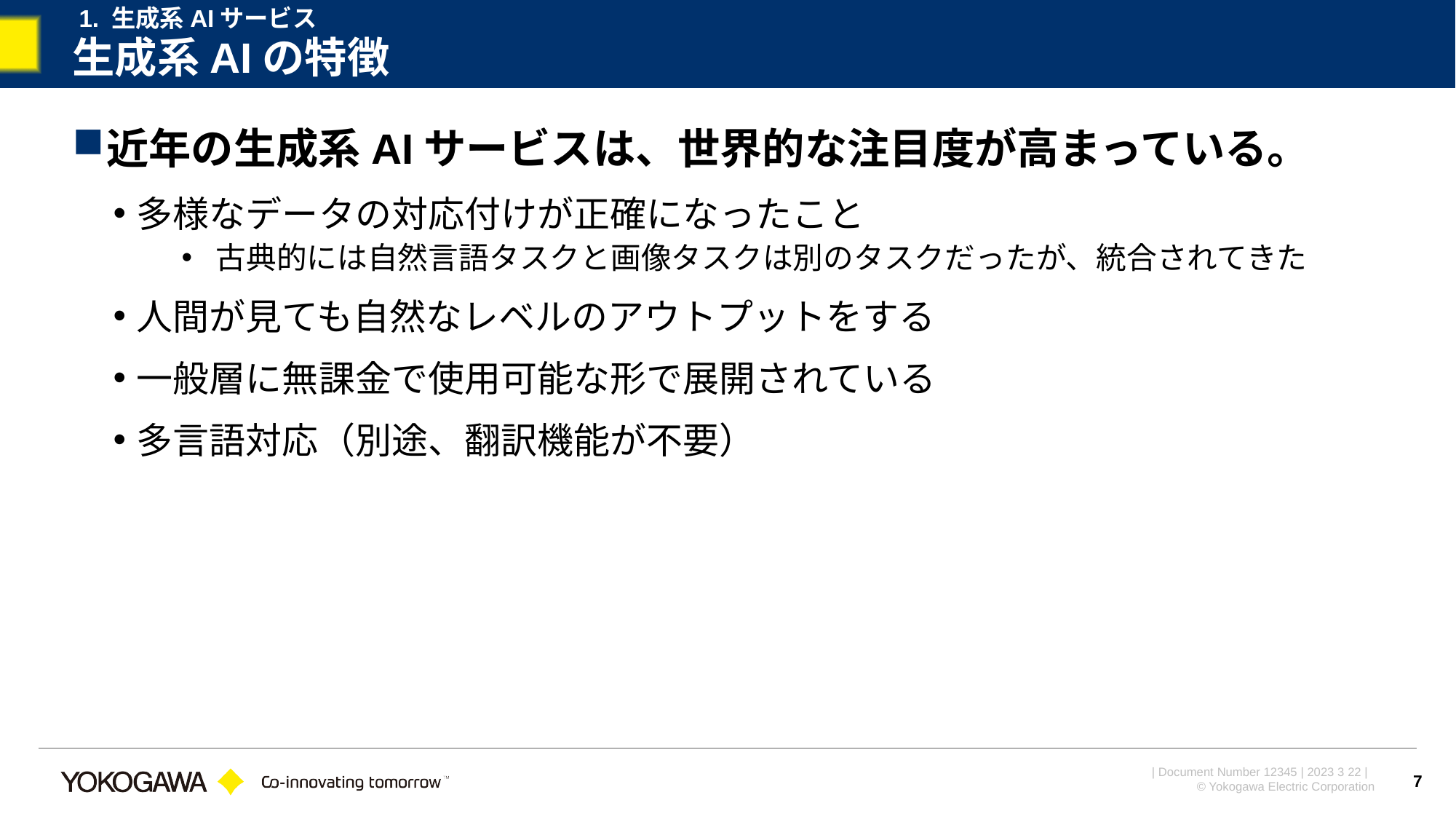

1. 生成系AIサービス
# 生成系AIの特徴
近年の生成系AIサービスは、世界的な注目度が高まっている。
多様なデータの対応付けが正確になったこと
古典的には自然言語タスクと画像タスクは別のタスクだったが、統合されてきた
人間が見ても自然なレベルのアウトプットをする
一般層に無課金で使用可能な形で展開されている
多言語対応（別途、翻訳機能が不要）
7